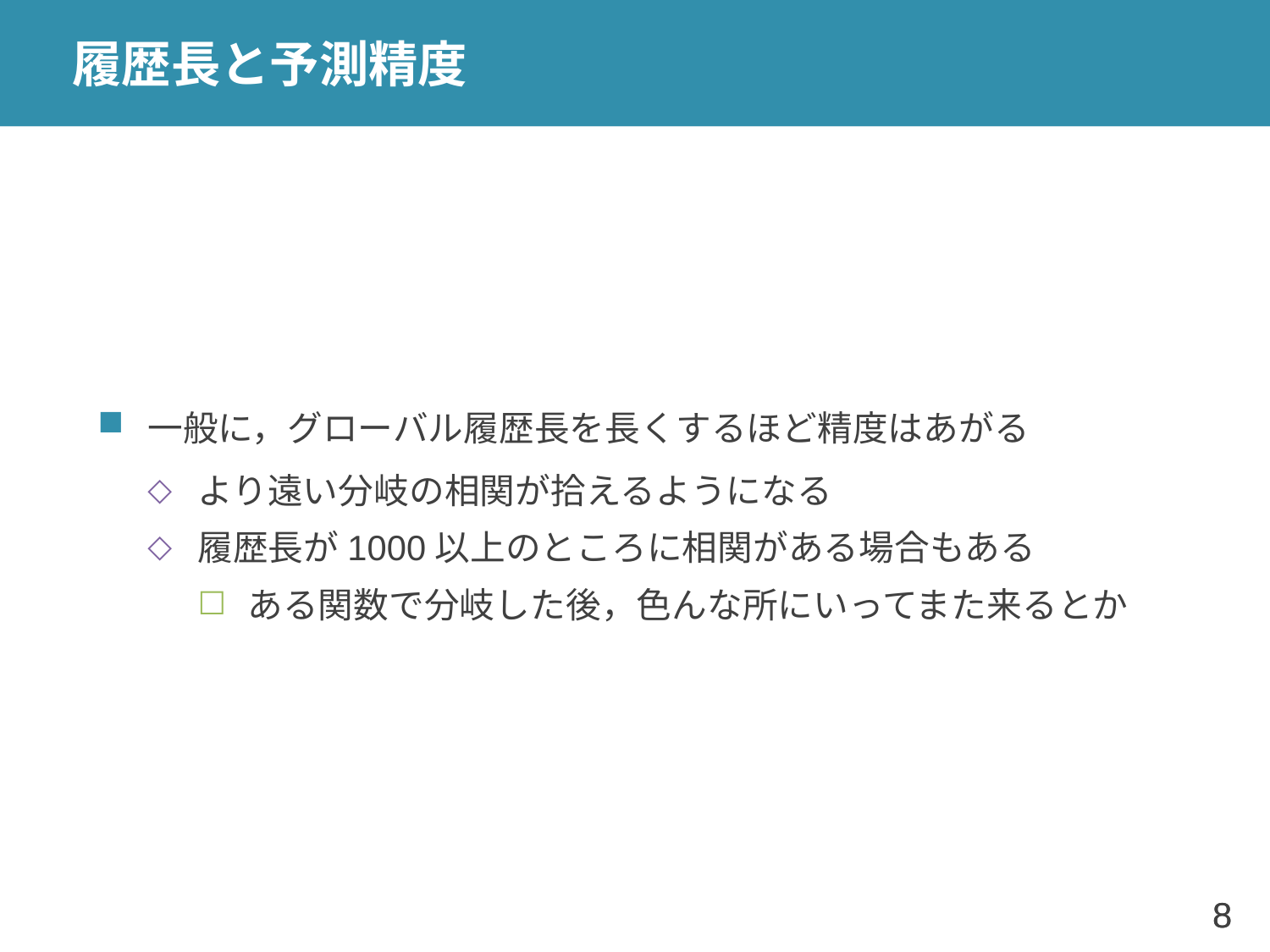

# 履歴長と予測精度
一般に，グローバル履歴長を長くするほど精度はあがる
より遠い分岐の相関が拾えるようになる
履歴長が1000以上のところに相関がある場合もある
ある関数で分岐した後，色んな所にいってまた来るとか